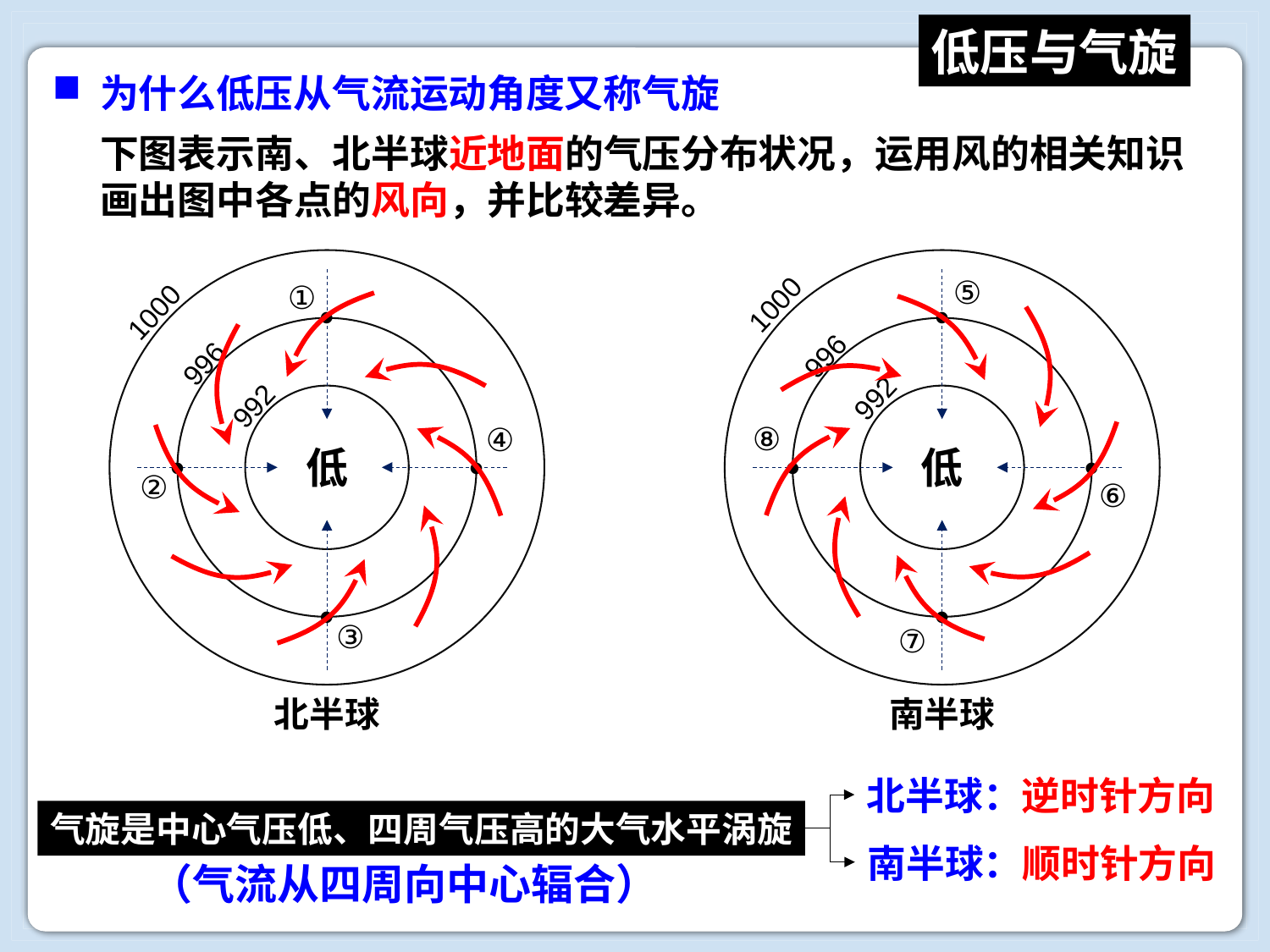

低压与气旋
为什么低压从气流运动角度又称气旋
下图表示南、北半球近地面的气压分布状况，运用风的相关知识
画出图中各点的风向，并比较差异。

1000
996
992

1000
996
992
⑤
①
•
•

⑧
④

•
•
•
•
低
低
②
⑥

•
•
③
⑦
北半球
南半球
北半球：逆时针方向
气旋是中心气压低、四周气压高的大气水平涡旋
南半球：顺时针方向
（气流从四周向中心辐合）